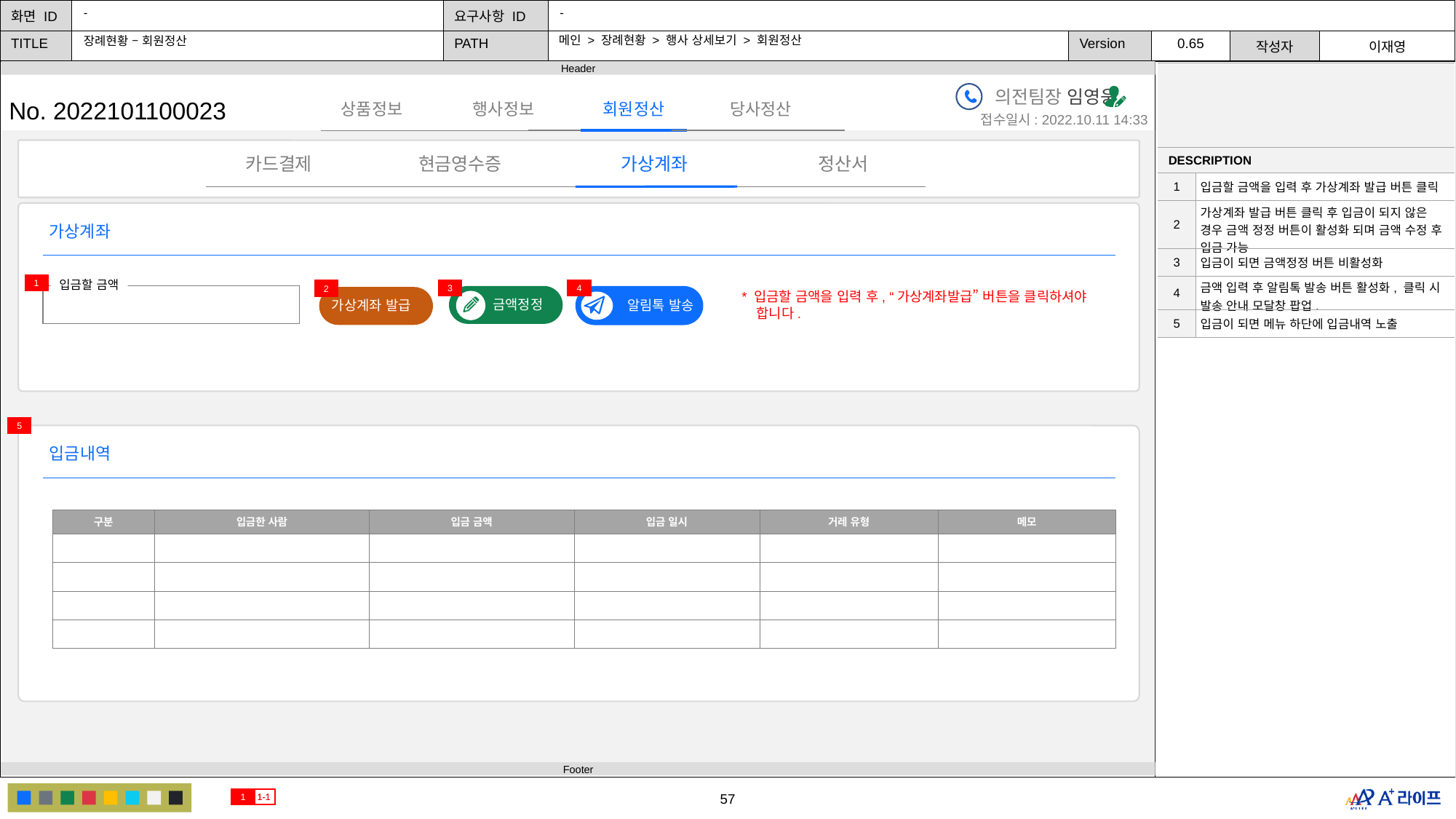

-
-
메인 > 장례현황 > 행사 상세보기 > 회원정산
장례현황 – 회원정산
|  |  |
| --- | --- |
| DESCRIPTION |  |
| 1 | 입금할 금액을 입력 후 가상계좌 발급 버튼 클릭 |
| 2 | 가상계좌 발급 버튼 클릭 후 입금이 되지 않은 경우 금액 정정 버튼이 활성화 되며 금액 수정 후 입금 가능 |
| 3 | 입금이 되면 금액정정 버튼 비활성화 |
| 4 | 금액 입력 후 알림톡 발송 버튼 활성화, 클릭 시 발송 안내 모달창 팝업. |
| 5 | 입금이 되면 메뉴 하단에 입금내역 노출 |
의전팀장 임영웅

No. 2022101100023
행사정보
회원정산
당사정산
상품정보
접수일시: 2022.10.11 14:33

정산서
카드결제
현금영수증
가상계좌

가상계좌
1
입금할 금액

3
4
2
* 입금할 금액을 입력 후, “가상계좌발급” 버튼을 클릭하셔야
   합니다.

알림톡 발송

금액정정
가상계좌 발급
5

입금내역
| 구분 | 입금한 사람 | 입금 금액 | 입금 일시 | 거레 유형 | 메모 |
| --- | --- | --- | --- | --- | --- |
|  |  |  |  |  |  |
|  |  |  |  |  |  |
|  |  |  |  |  |  |
|  |  |  |  |  |  |
1
1
1-1
1-1